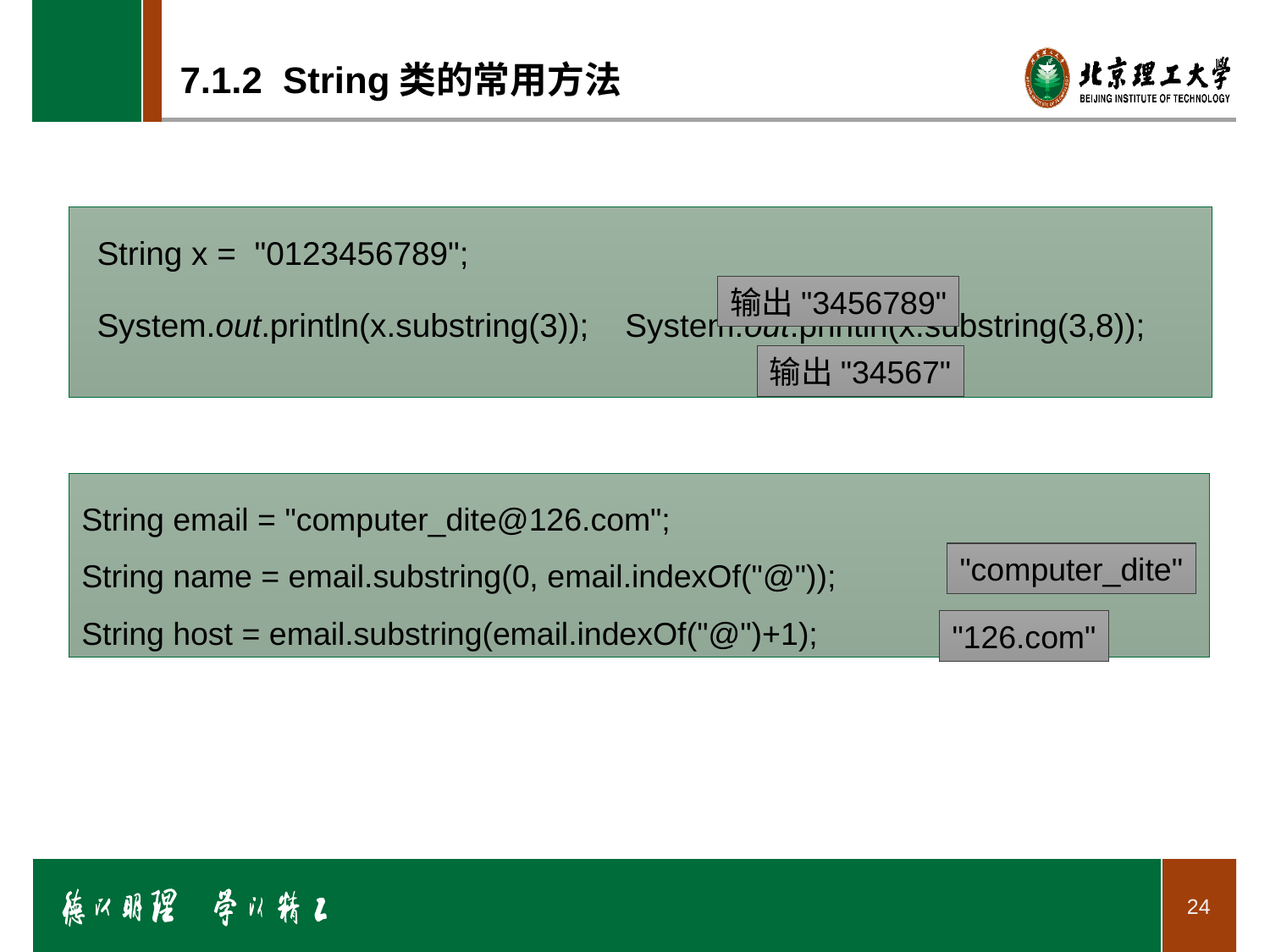

# 7.1.2  String类的常用方法
String x =  "0123456789";
System.out.println(x.substring(3));    System.out.println(x.substring(3,8));
输出"3456789"
输出"34567"
String email = "computer_dite@126.com";
String name = email.substring(0, email.indexOf("@"));
String host = email.substring(email.indexOf("@")+1);
"computer_dite"
"126.com"